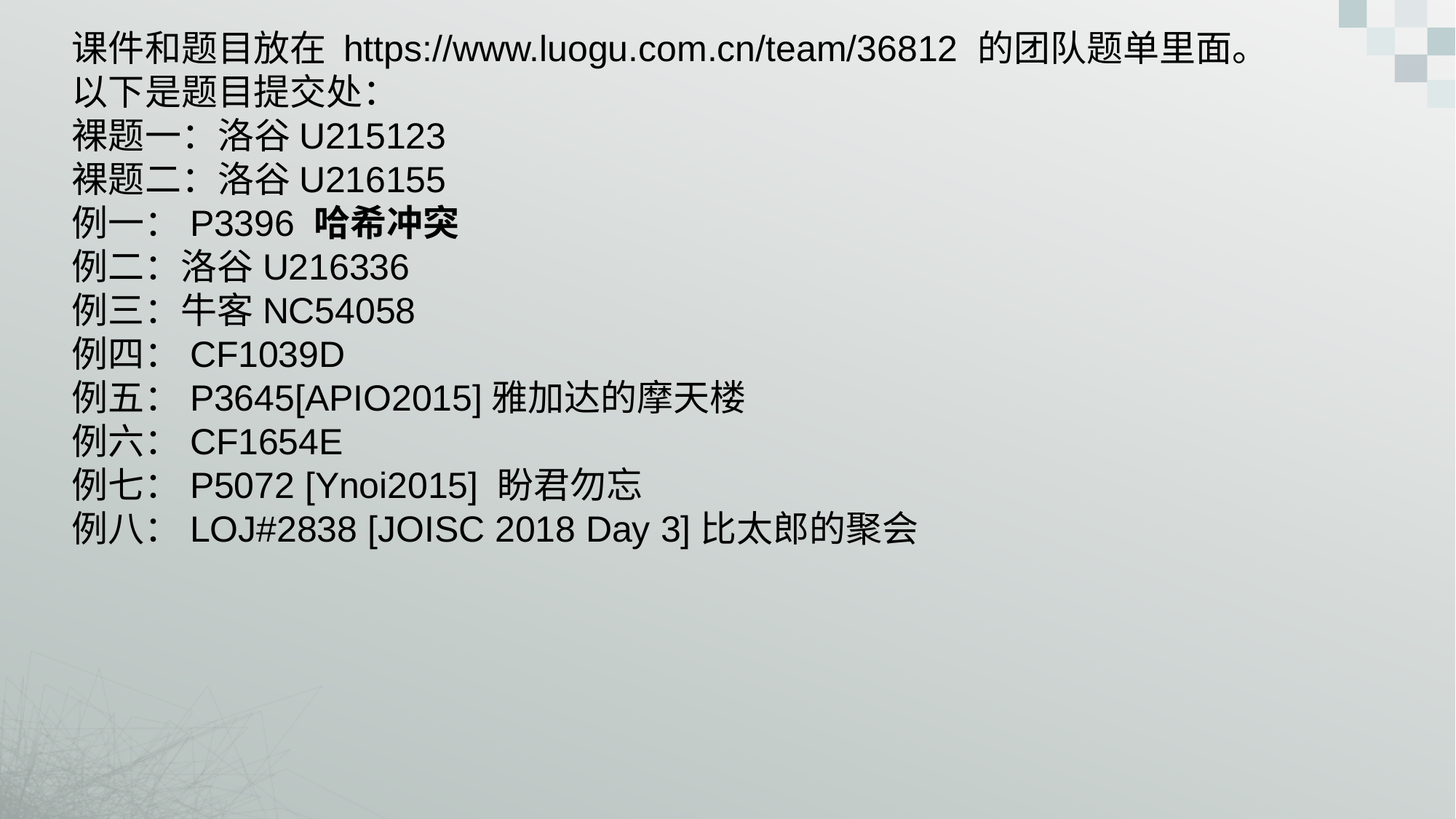

课件和题目放在 https://www.luogu.com.cn/team/36812 的团队题单里面。
以下是题目提交处：
裸题一：洛谷U215123
裸题二：洛谷U216155
例一：P3396 哈希冲突
例二：洛谷U216336
例三：牛客NC54058
例四：CF1039D
例五：P3645[APIO2015]雅加达的摩天楼
例六：CF1654E
例七：P5072 [Ynoi2015] 盼君勿忘
例八：LOJ#2838 [JOISC 2018 Day 3]比太郎的聚会